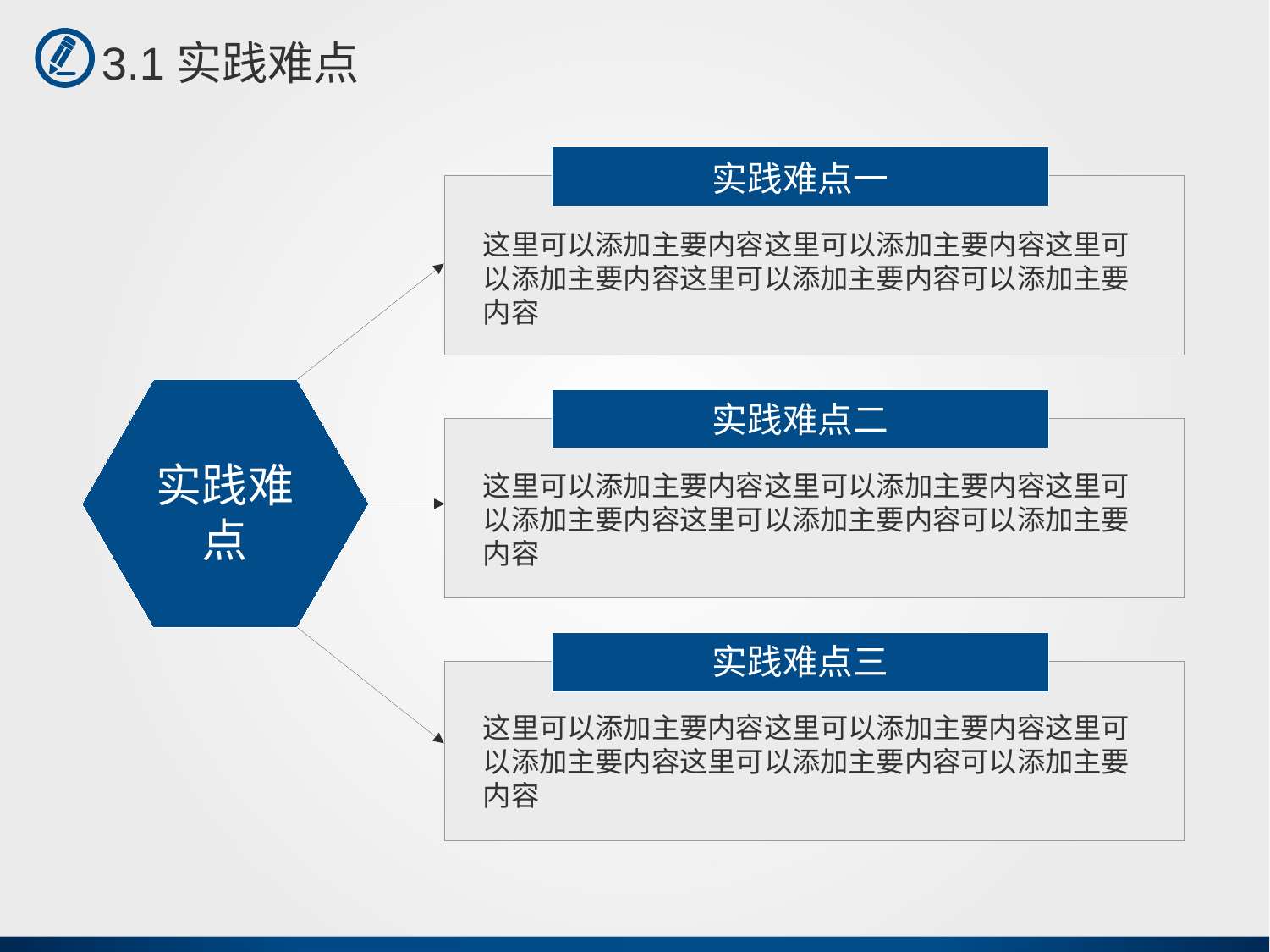

3.1实践难点

实践难点一

这里可以添加主要内容这里可以添加主要内容这里可以添加主要内容这里可以添加主要内容可以添加主要内容

实践难点二

实践难点
这里可以添加主要内容这里可以添加主要内容这里可以添加主要内容这里可以添加主要内容可以添加主要内容

实践难点三

这里可以添加主要内容这里可以添加主要内容这里可以添加主要内容这里可以添加主要内容可以添加主要内容